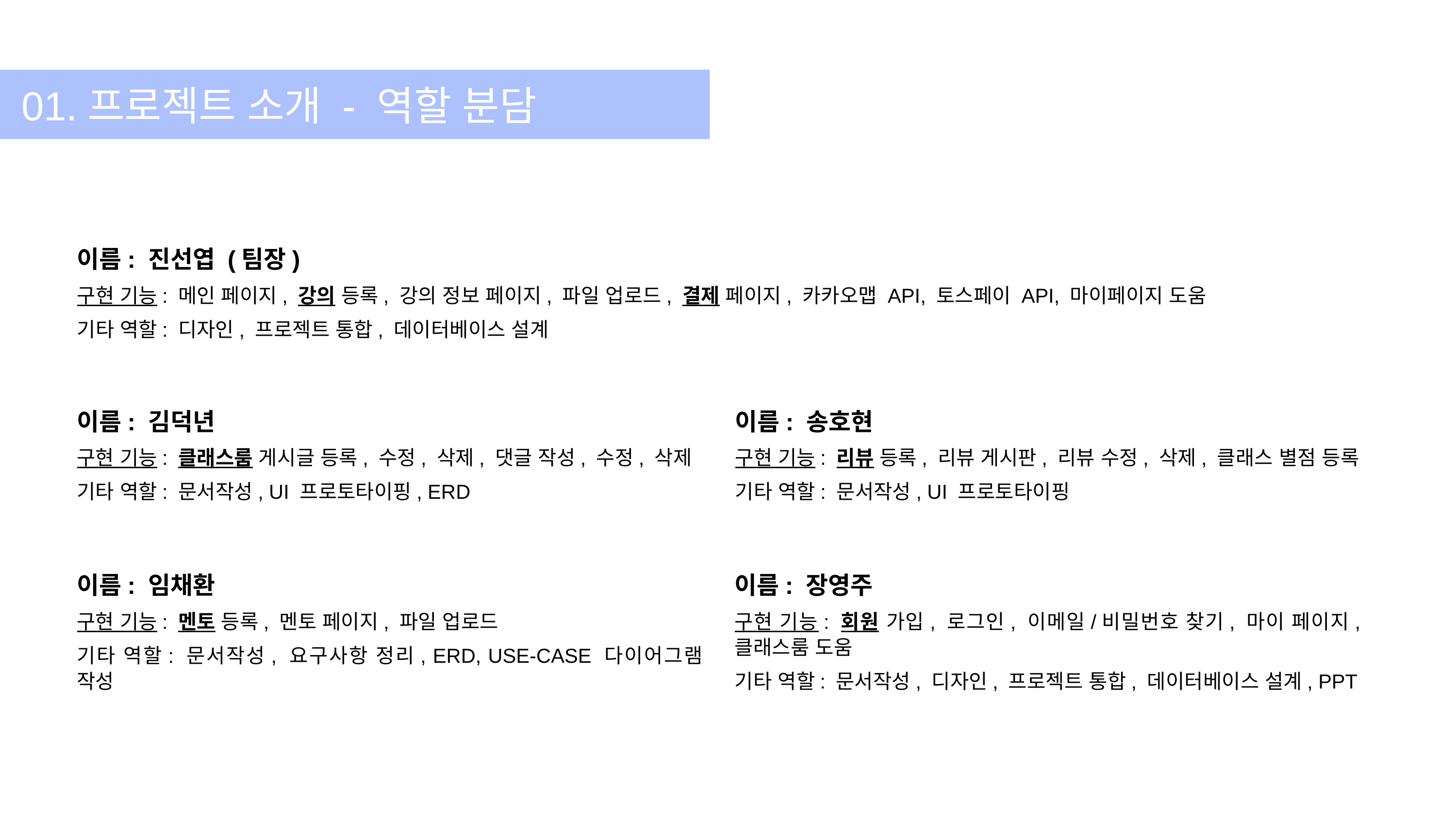

01.프로젝트 소개 - 역할 분담
이름: 진선엽 (팀장)
구현 기능: 메인 페이지, 강의 등록, 강의 정보 페이지, 파일 업로드, 결제 페이지, 카카오맵 API, 토스페이 API, 마이페이지 도움
기타 역할: 디자인, 프로젝트 통합, 데이터베이스 설계
이름: 김덕년
구현 기능: 클래스룸 게시글 등록, 수정, 삭제, 댓글 작성, 수정, 삭제
기타 역할: 문서작성, UI 프로토타이핑, ERD
이름: 송호현
구현 기능: 리뷰 등록, 리뷰 게시판, 리뷰 수정, 삭제, 클래스 별점 등록
기타 역할: 문서작성, UI 프로토타이핑
이름: 임채환
구현 기능: 멘토 등록, 멘토 페이지, 파일 업로드
기타 역할: 문서작성, 요구사항 정리, ERD, USE-CASE 다이어그램 작성
이름: 장영주
구현 기능: 회원 가입, 로그인, 이메일/비밀번호 찾기, 마이 페이지, 클래스룸 도움
기타 역할: 문서작성, 디자인, 프로젝트 통합, 데이터베이스 설계, PPT